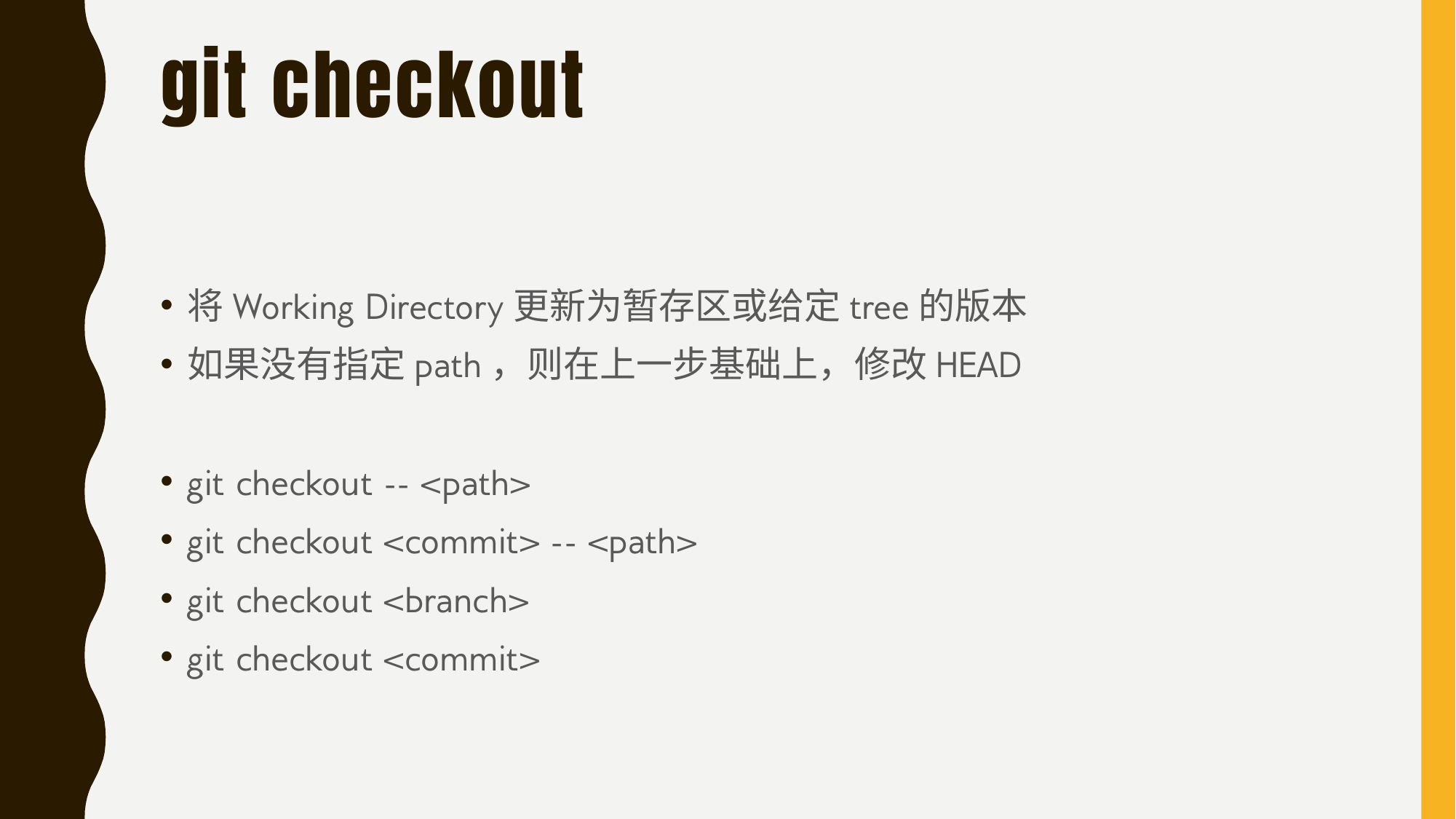

# git checkout
将Working Directory更新为暂存区或给定tree的版本
如果没有指定path，则在上一步基础上，修改HEAD

git checkout -- <path>
git checkout <commit> -- <path>
git checkout <branch>
git checkout <commit>